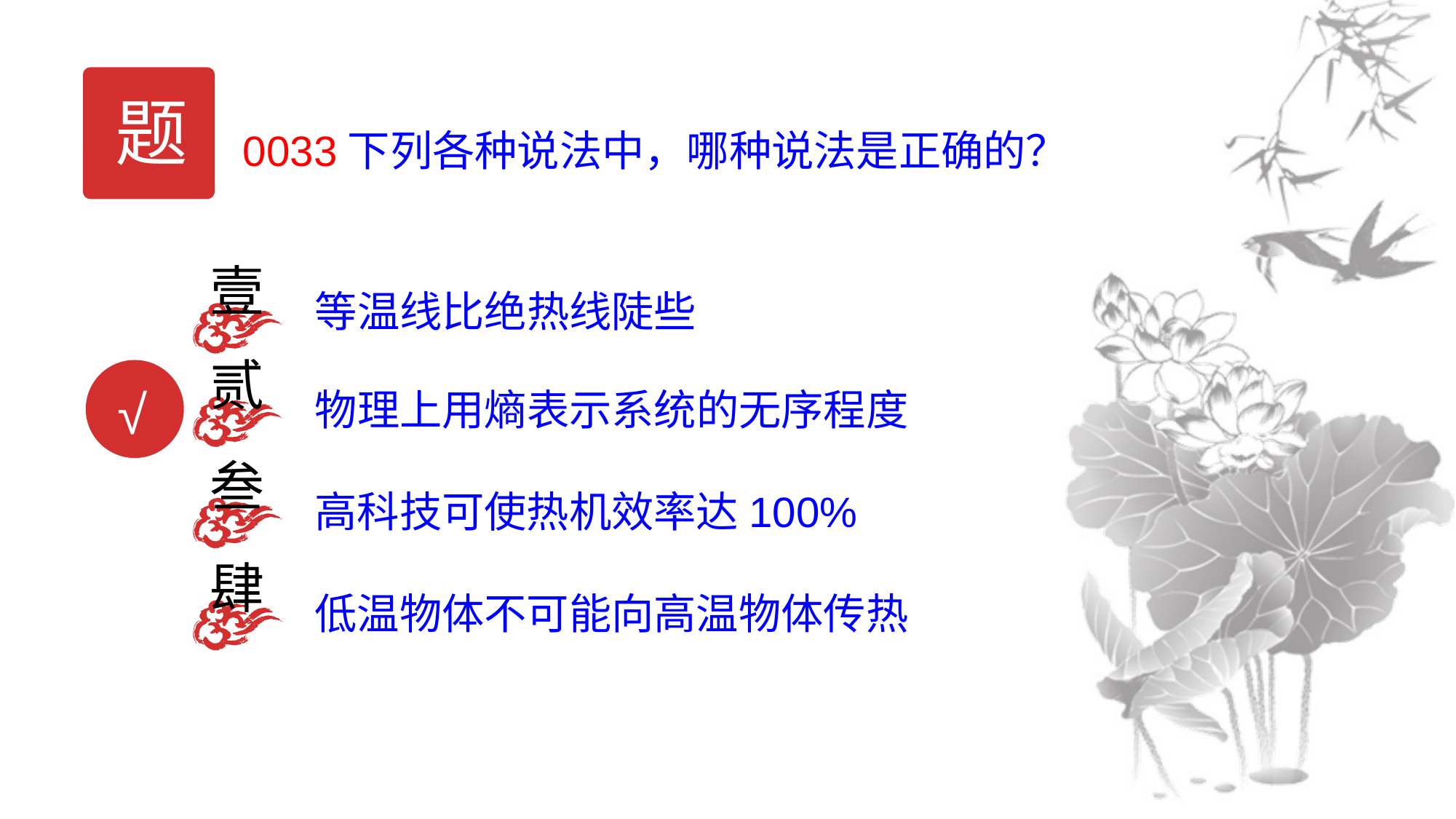

题
0033下列各种说法中，哪种说法是正确的？
壹

等温线比绝热线陡些
贰

物理上用熵表示系统的无序程度

√
叁

高科技可使热机效率达100%
肆

低温物体不可能向高温物体传热